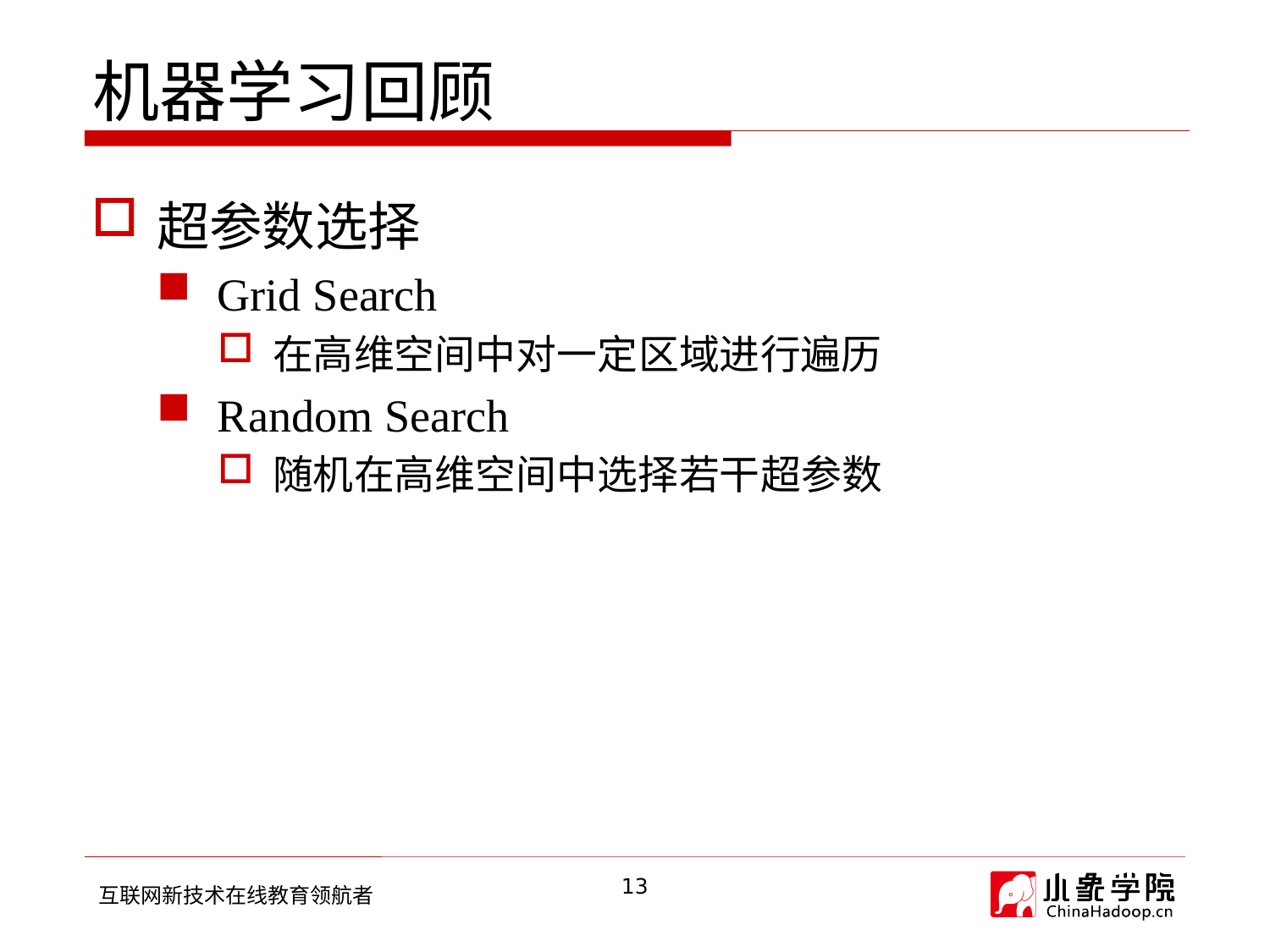

# 机器学习回顾
超参数选择
Grid Search
在高维空间中对一定区域进行遍历
Random Search
随机在高维空间中选择若干超参数
13